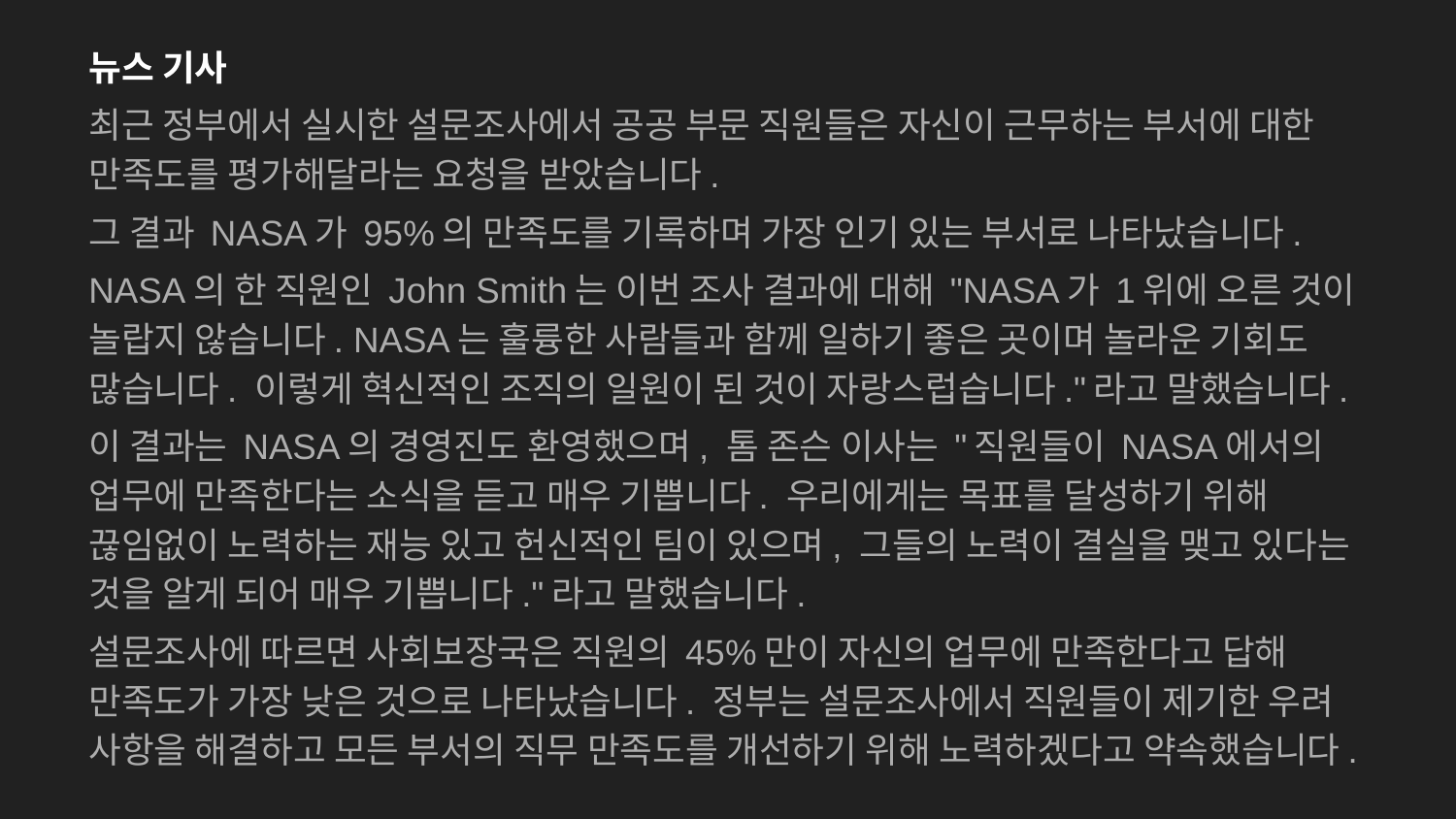

뉴스 기사
최근 정부에서 실시한 설문조사에서 공공 부문 직원들은 자신이 근무하는 부서에 대한 만족도를 평가해달라는 요청을 받았습니다.
그 결과 NASA가 95%의 만족도를 기록하며 가장 인기 있는 부서로 나타났습니다.
NASA의 한 직원인 John Smith는 이번 조사 결과에 대해 "NASA가 1위에 오른 것이 놀랍지 않습니다. NASA는 훌륭한 사람들과 함께 일하기 좋은 곳이며 놀라운 기회도 많습니다. 이렇게 혁신적인 조직의 일원이 된 것이 자랑스럽습니다."라고 말했습니다.
이 결과는 NASA의 경영진도 환영했으며, 톰 존슨 이사는 "직원들이 NASA에서의 업무에 만족한다는 소식을 듣고 매우 기쁩니다. 우리에게는 목표를 달성하기 위해 끊임없이 노력하는 재능 있고 헌신적인 팀이 있으며, 그들의 노력이 결실을 맺고 있다는 것을 알게 되어 매우 기쁩니다."라고 말했습니다.
설문조사에 따르면 사회보장국은 직원의 45%만이 자신의 업무에 만족한다고 답해 만족도가 가장 낮은 것으로 나타났습니다. 정부는 설문조사에서 직원들이 제기한 우려 사항을 해결하고 모든 부서의 직무 만족도를 개선하기 위해 노력하겠다고 약속했습니다.